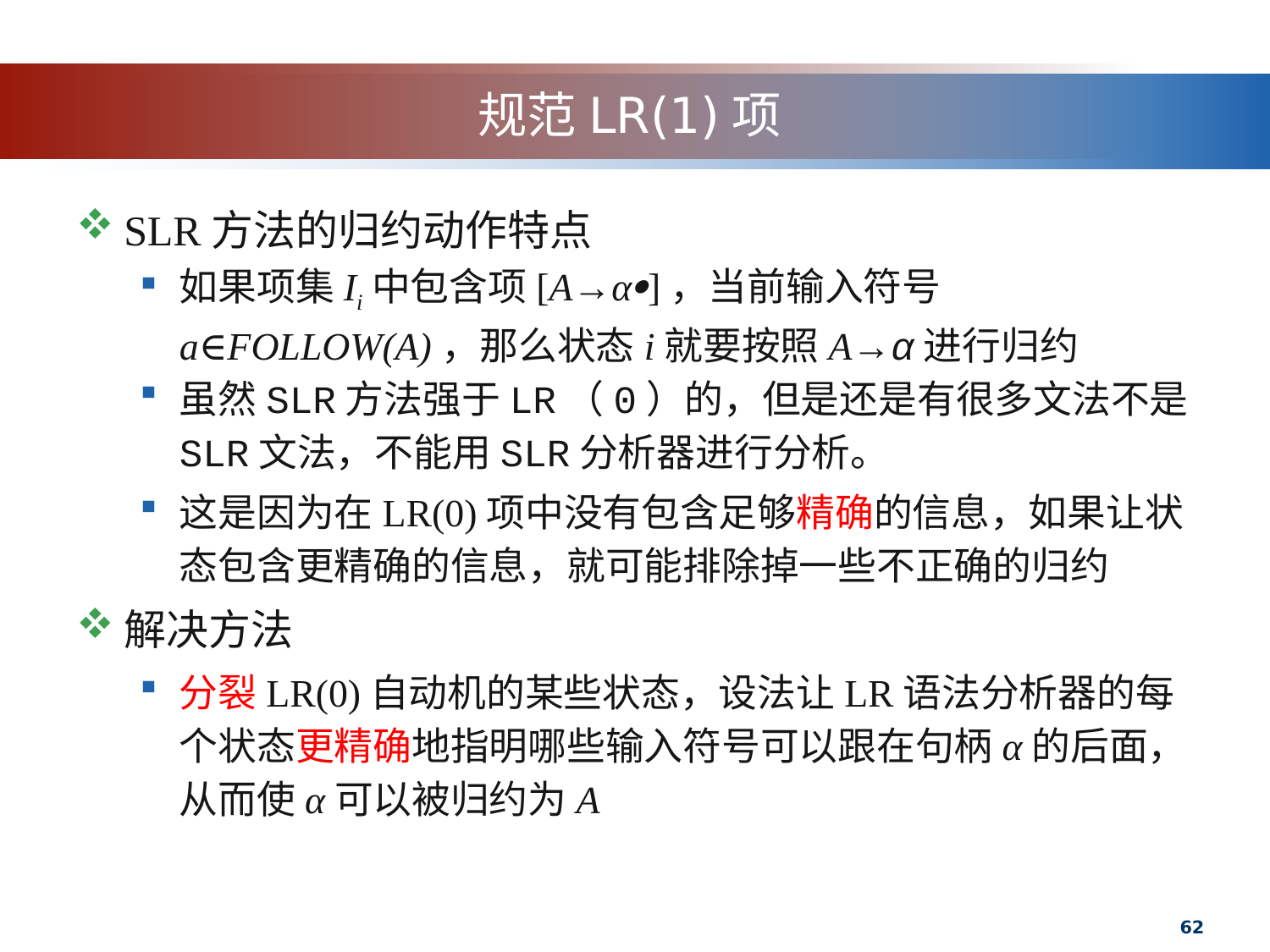

# 规范LR(1)项
SLR方法的归约动作特点
如果项集Ii中包含项[A→α•]，当前输入符号a∈FOLLOW(A)，那么状态i就要按照A→α进行归约
虽然SLR方法强于LR（0）的，但是还是有很多文法不是SLR文法，不能用SLR分析器进行分析。
这是因为在LR(0)项中没有包含足够精确的信息，如果让状态包含更精确的信息，就可能排除掉一些不正确的归约
解决方法
分裂LR(0)自动机的某些状态，设法让LR语法分析器的每个状态更精确地指明哪些输入符号可以跟在句柄α的后面，从而使α可以被归约为A
62